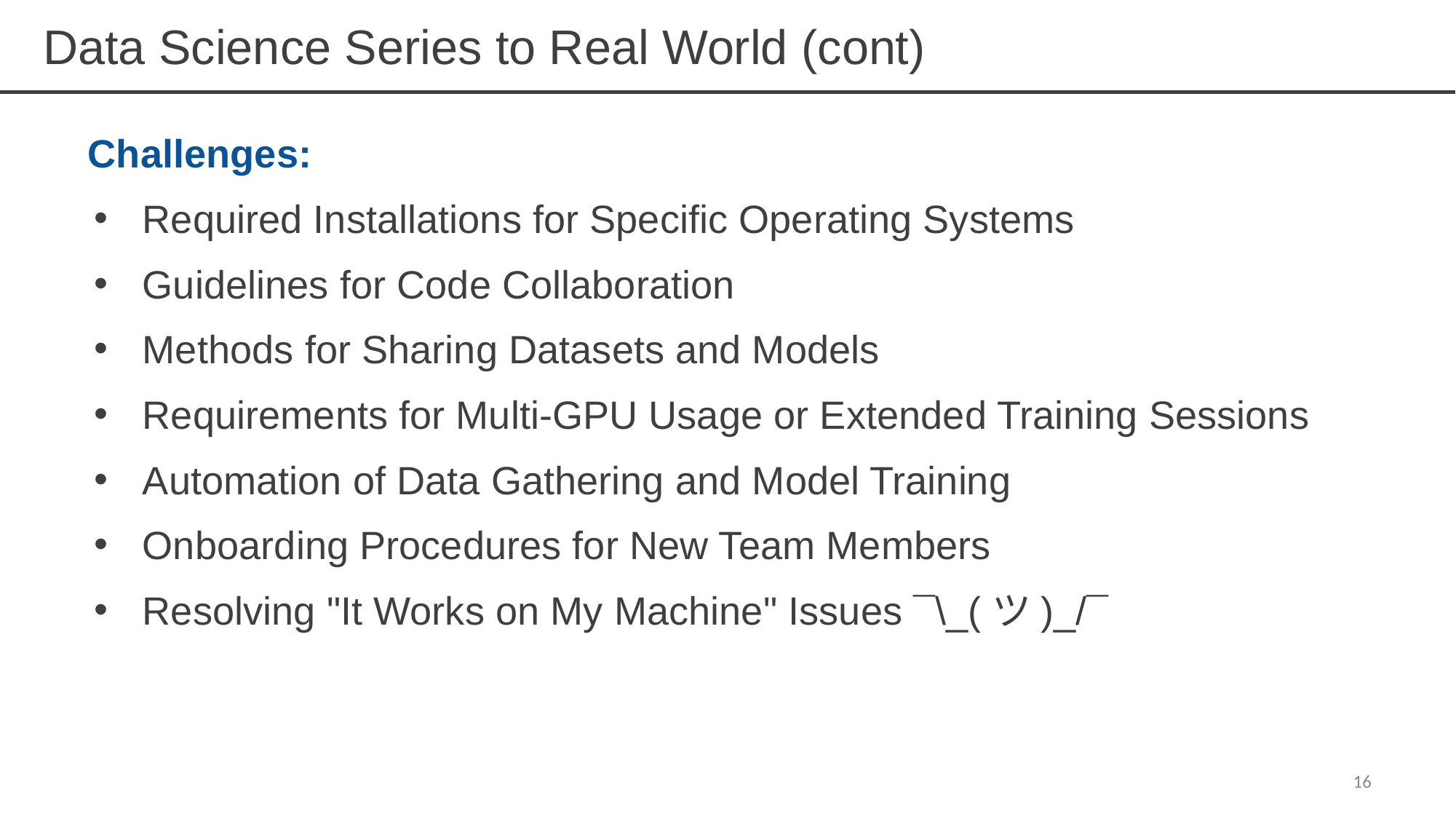

# Data Science Series to Real World (cont)
Challenges:
Required Installations for Specific Operating Systems
Guidelines for Code Collaboration
Methods for Sharing Datasets and Models
Requirements for Multi-GPU Usage or Extended Training Sessions
Automation of Data Gathering and Model Training
Onboarding Procedures for New Team Members
Resolving "It Works on My Machine" Issues ¯\_(ツ)_/¯
16